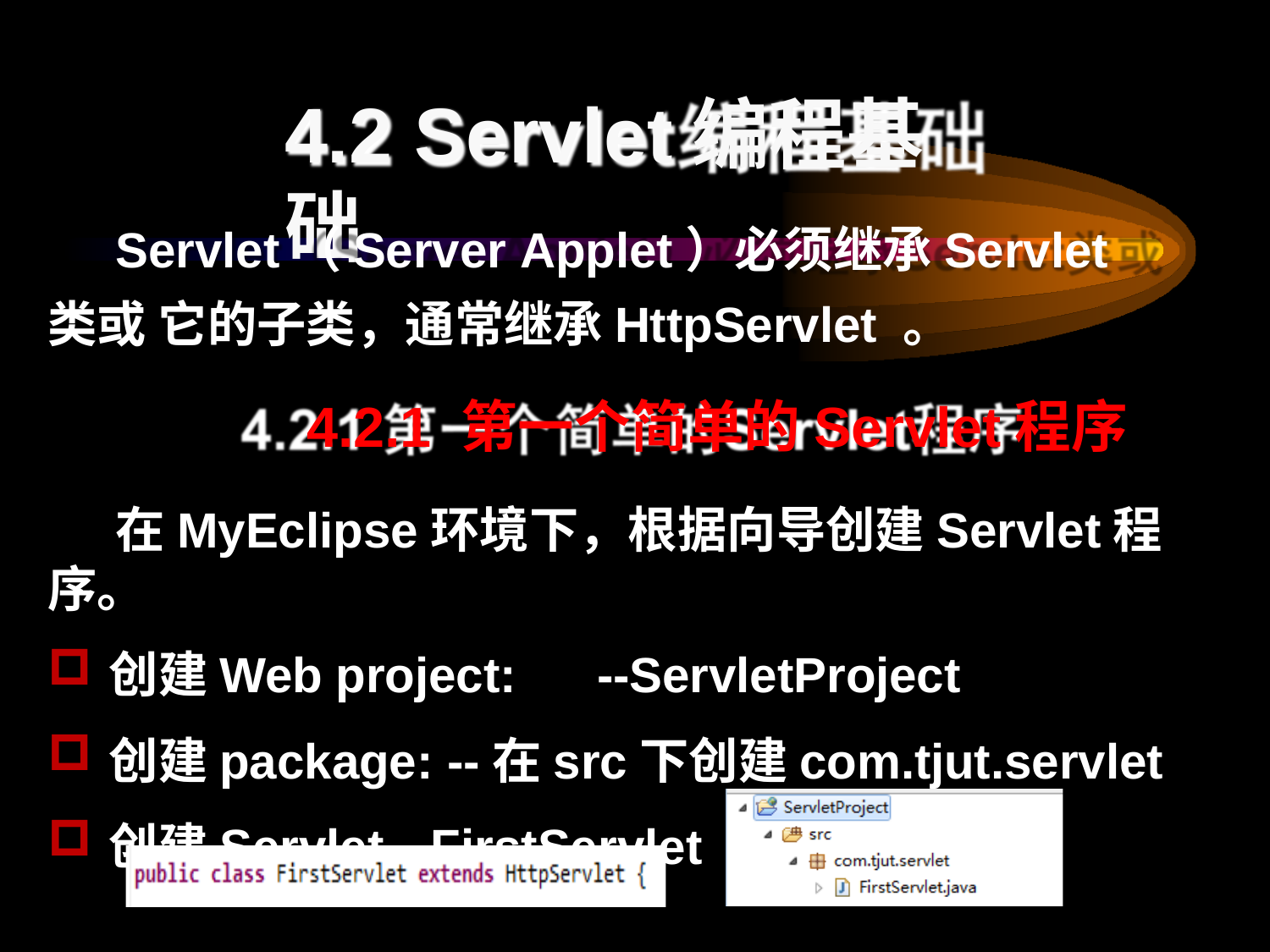

# 4.2 Servlet编程基础

Servlet（Server Applet）必须继承Servlet类或 它的子类，通常继承HttpServlet 。
4.2.1 第一个简单的Servlet程序
在MyEclipse环境下，根据向导创建Servlet程序。
创建Web project:	--ServletProject
创建package: --在src下创建com.tjut.servlet
创建Servlet --FirstServlet